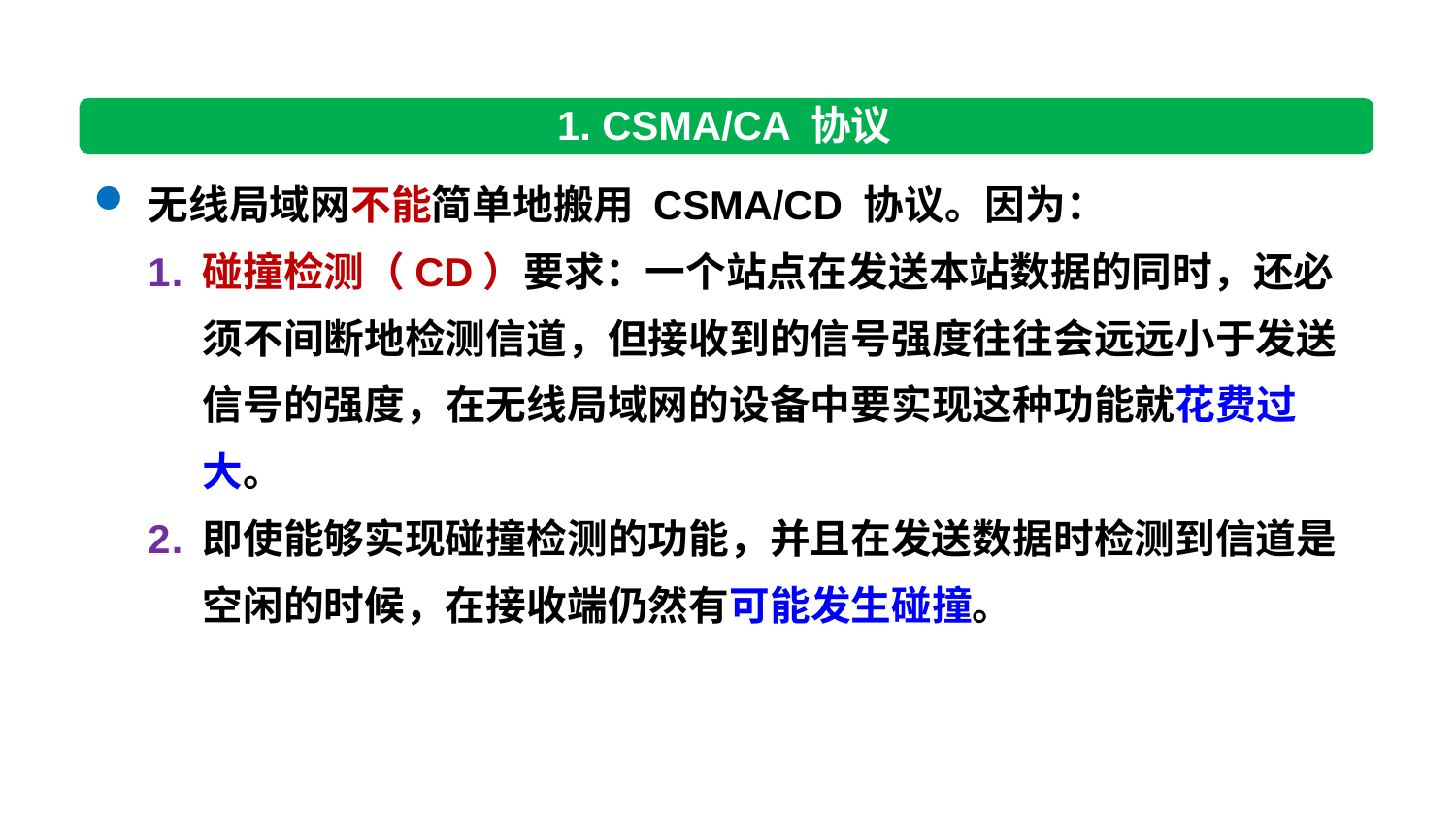

1. CSMA/CA 协议

无线局域网不能简单地搬用 CSMA/CD 协议。因为：
碰撞检测（CD）要求：一个站点在发送本站数据的同时，还必须不间断地检测信道，但接收到的信号强度往往会远远小于发送信号的强度，在无线局域网的设备中要实现这种功能就花费过大。
即使能够实现碰撞检测的功能，并且在发送数据时检测到信道是空闲的时候，在接收端仍然有可能发生碰撞。